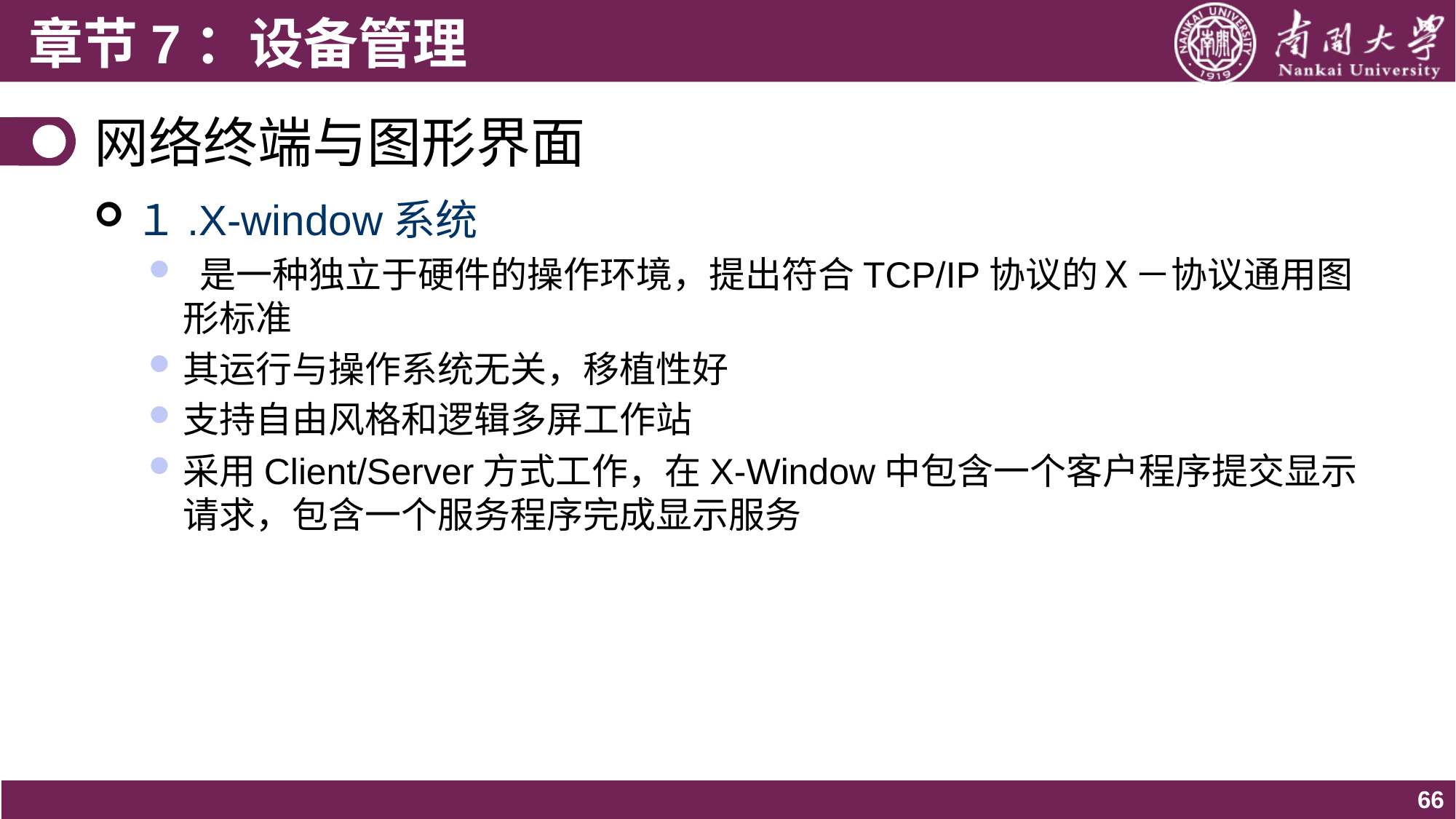

# 网络终端与图形界面
１.X-window系统
 是一种独立于硬件的操作环境，提出符合TCP/IP协议的Ｘ－协议通用图形标准
其运行与操作系统无关，移植性好
支持自由风格和逻辑多屏工作站
采用Client/Server方式工作，在X-Window中包含一个客户程序提交显示请求，包含一个服务程序完成显示服务

66